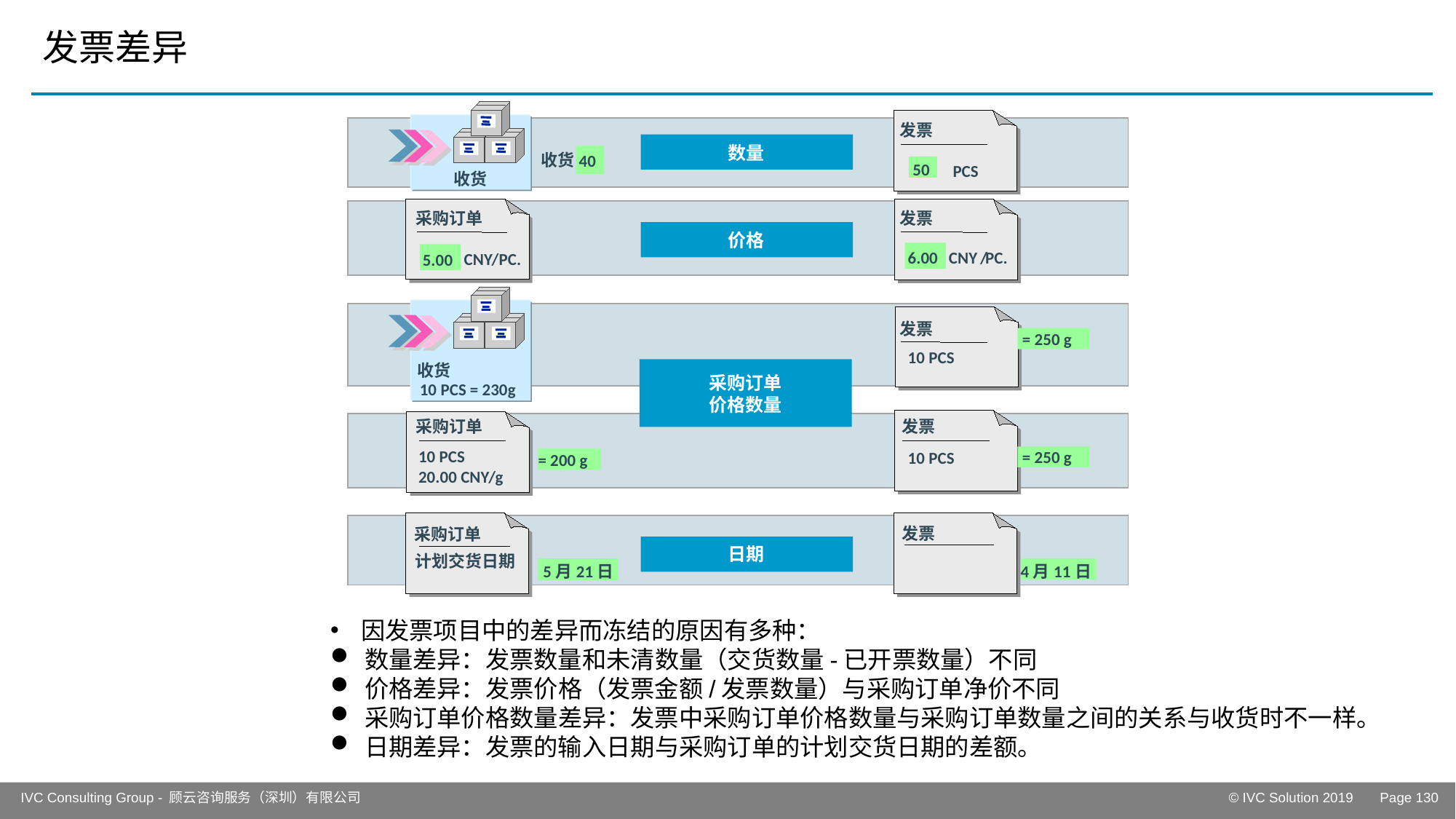

# 发票差异

发票

数量

收货
40

50
PCS
收货

采购订单
发票

价格

CNY
/
PC.
6.00
CNY/PC.
5.00

发票

= 250 g

10 PCS

收货
采购订单
价格数量
10 PCS = 230g

采购订单
发票

10 PCS
20.00 CNY/g

= 250 g
10 PCS

= 200 g

发票
采购订单

日期

计划交货日期

5月21日
4月11日
因发票项目中的差异而冻结的原因有多种：
数量差异：发票数量和未清数量（交货数量-已开票数量）不同
价格差异：发票价格（发票金额/发票数量）与采购订单净价不同
采购订单价格数量差异：发票中采购订单价格数量与采购订单数量之间的关系与收货时不一样。
日期差异：发票的输入日期与采购订单的计划交货日期的差额。